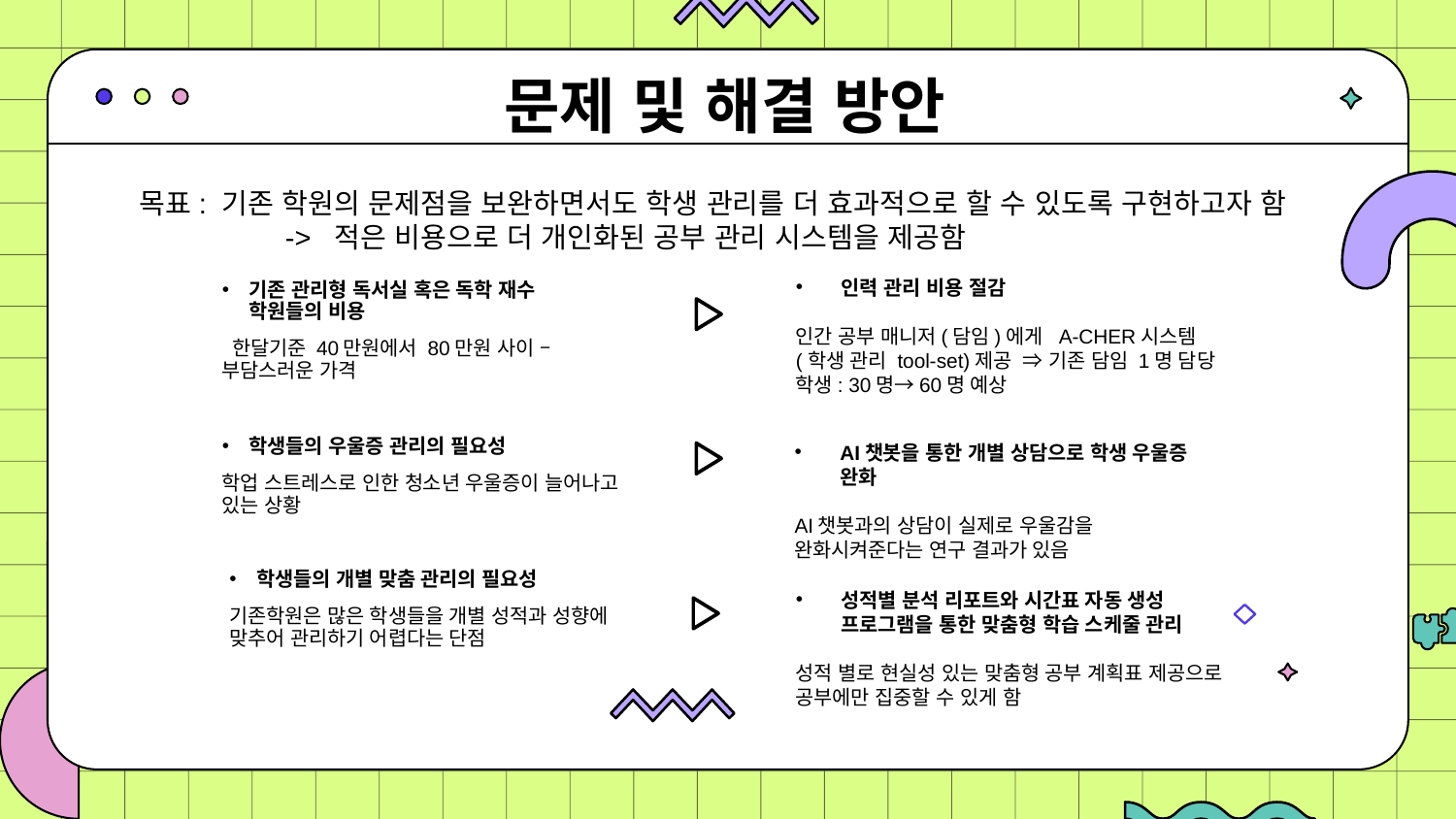

# 문제 및 해결 방안

목표: 기존 학원의 문제점을 보완하면서도 학생 관리를 더 효과적으로 할 수 있도록 구현하고자 함
	->  적은 비용으로 더 개인화된 공부 관리 시스템을 제공함
인력 관리 비용 절감

인간 공부 매니저(담임)에게  A-CHER시스템 (학생 관리 tool-set)제공  ⇒ 기존 담임 1명 담당 학생: 30명→60명 예상

기존 관리형 독서실 혹은 독학 재수 학원들의 비용
 한달기준 40만원에서 80만원 사이 – 부담스러운 가격

학생들의 우울증 관리의 필요성
학업 스트레스로 인한 청소년 우울증이 늘어나고 있는 상황
AI챗봇을 통한 개별 상담으로 학생 우울증 완화

AI챗봇과의 상담이 실제로 우울감을 완화시켜준다는 연구 결과가 있음

학생들의 개별 맞춤 관리의 필요성
기존학원은 많은 학생들을 개별 성적과 성향에 맞추어 관리하기 어렵다는 단점
성적별 분석 리포트와 시간표 자동 생성 프로그램을 통한 맞춤형 학습 스케줄 관리

성적 별로 현실성 있는 맞춤형 공부 계획표 제공으로 공부에만 집중할 수 있게 함